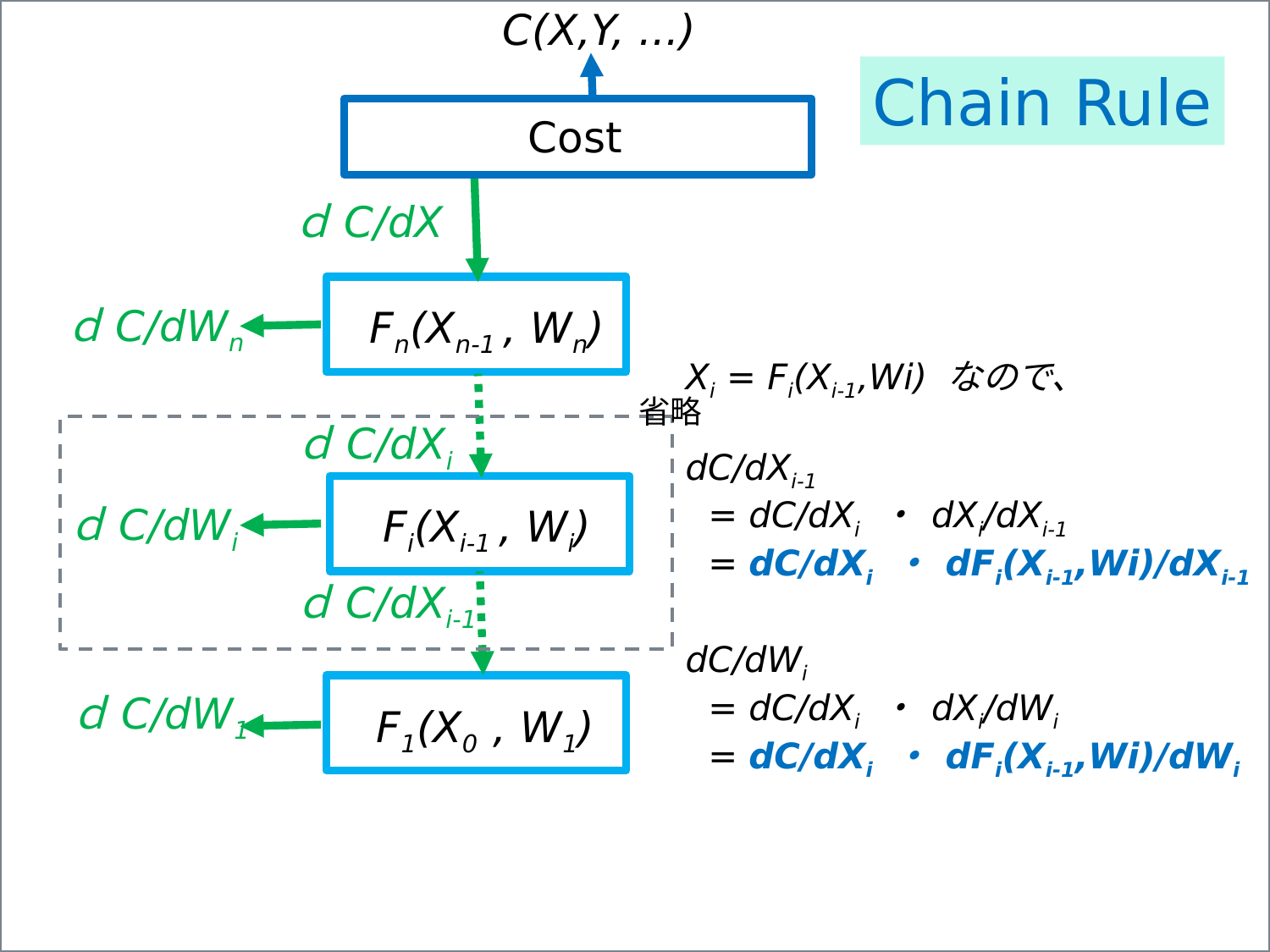

C(X,Y, ...)
Chain Rule

Cost
ｄC/dX

ｄC/dWn
Fn(Xn-1 , Wn)
Xi = Fi(Xi-1,Wi) なので、

dC/dXi-1
  = dC/dXi ・ dXi/dXi-1
  = dC/dXi ・ dFi(Xi-1,Wi)/dXi-1

dC/dWi
  = dC/dXi ・ dXi/dWi
  = dC/dXi ・ dFi(Xi-1,Wi)/dWi

省略
ｄC/dXi

ｄC/dWi
Fi(Xi-1 , Wi)
ｄC/dXi-1

ｄC/dW1
F1(X0  , W1)